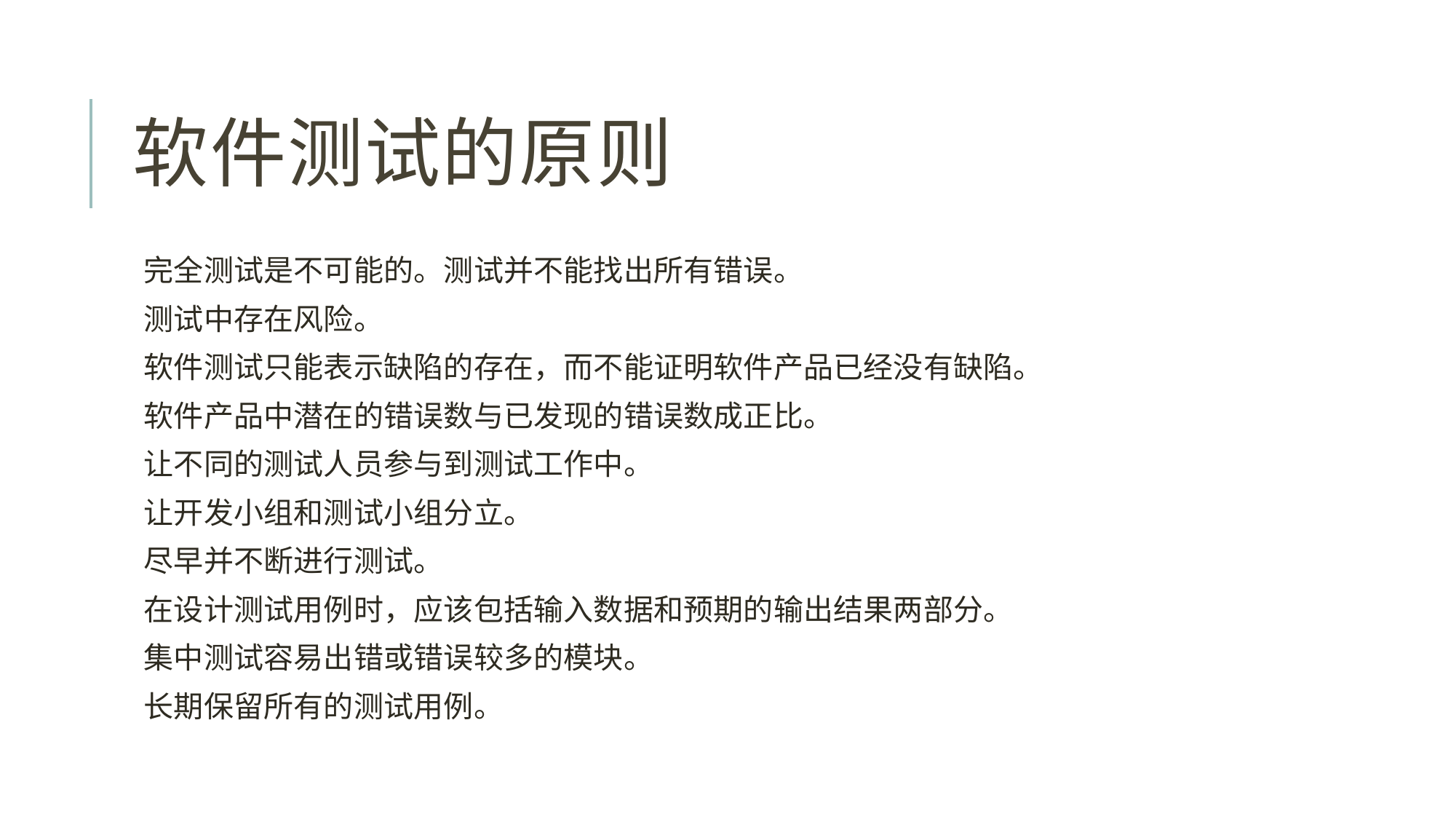

# 软件测试的原则
完全测试是不可能的。测试并不能找出所有错误。
测试中存在风险。
软件测试只能表示缺陷的存在，而不能证明软件产品已经没有缺陷。
软件产品中潜在的错误数与已发现的错误数成正比。
让不同的测试人员参与到测试工作中。
让开发小组和测试小组分立。
尽早并不断进行测试。
在设计测试用例时，应该包括输入数据和预期的输出结果两部分。
集中测试容易出错或错误较多的模块。
长期保留所有的测试用例。